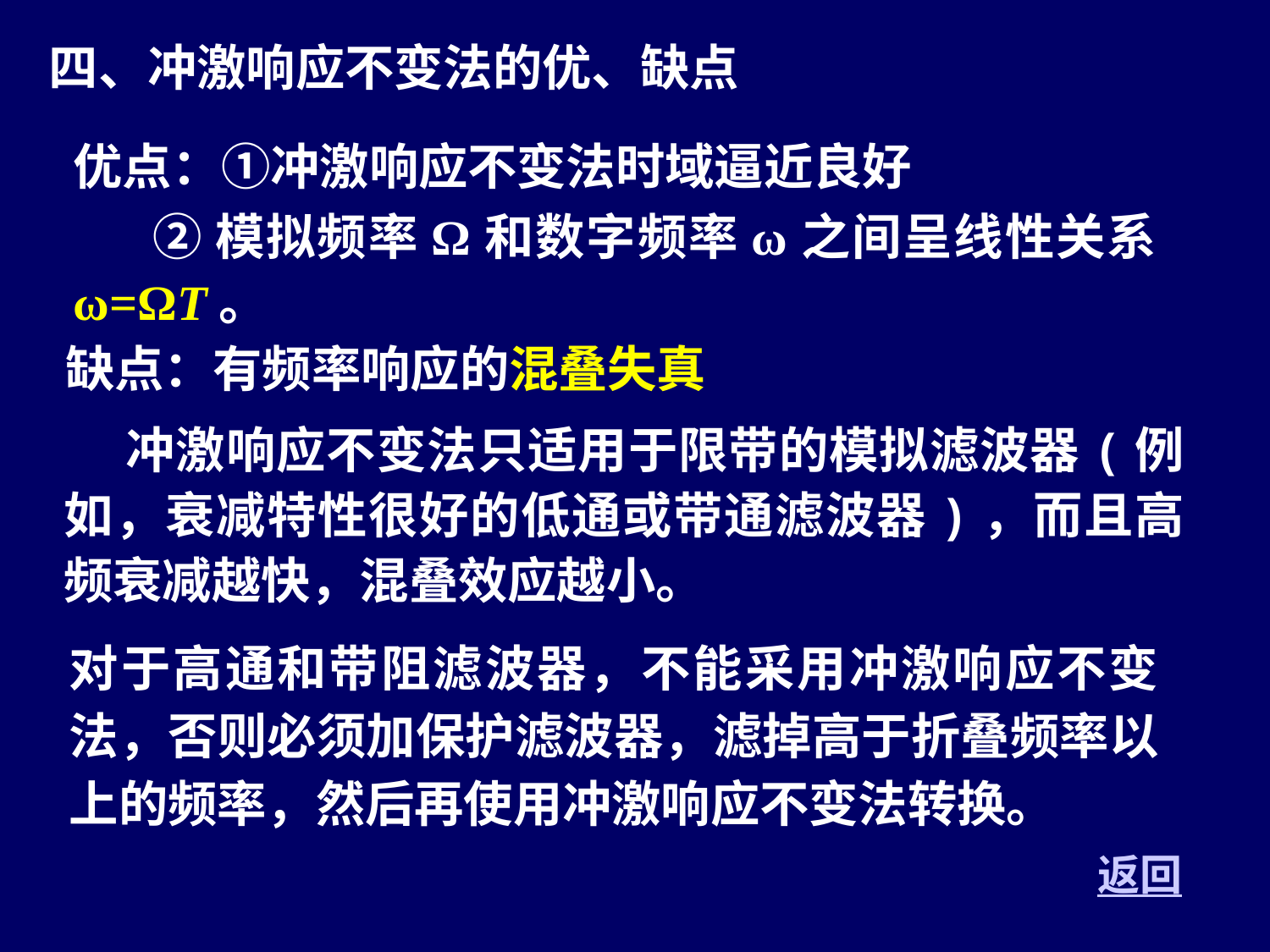

四、冲激响应不变法的优、缺点
优点：①冲激响应不变法时域逼近良好
      ②模拟频率Ω和数字频率ω之间呈线性关系ω=ΩT。
缺点：有频率响应的混叠失真
    冲激响应不变法只适用于限带的模拟滤波器(例如，衰减特性很好的低通或带通滤波器)，而且高频衰减越快，混叠效应越小。
对于高通和带阻滤波器，不能采用冲激响应不变法，否则必须加保护滤波器，滤掉高于折叠频率以上的频率，然后再使用冲激响应不变法转换。
返回